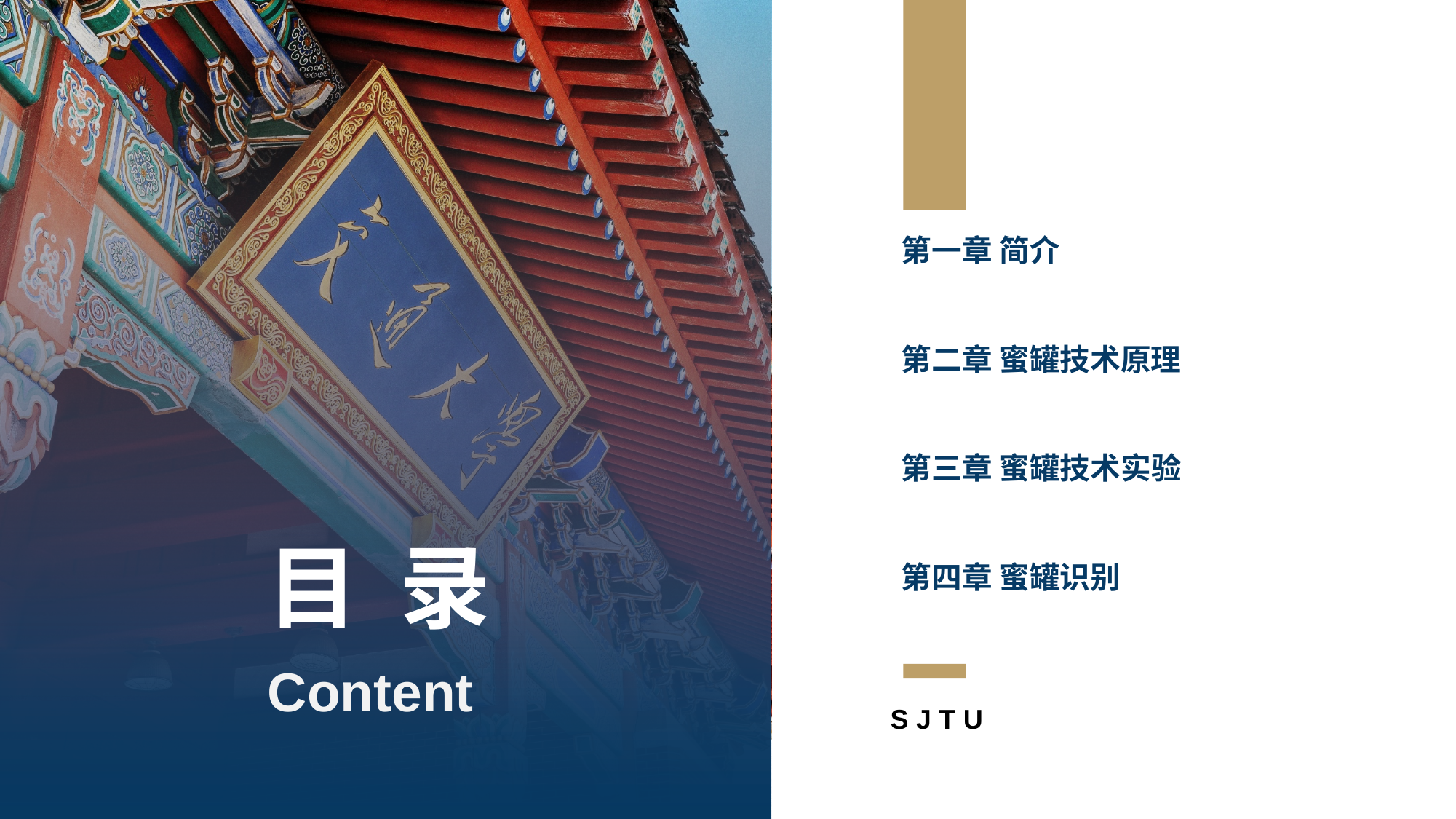

第一章 简介
第二章 蜜罐技术原理
第三章 蜜罐技术实验
第四章 蜜罐识别